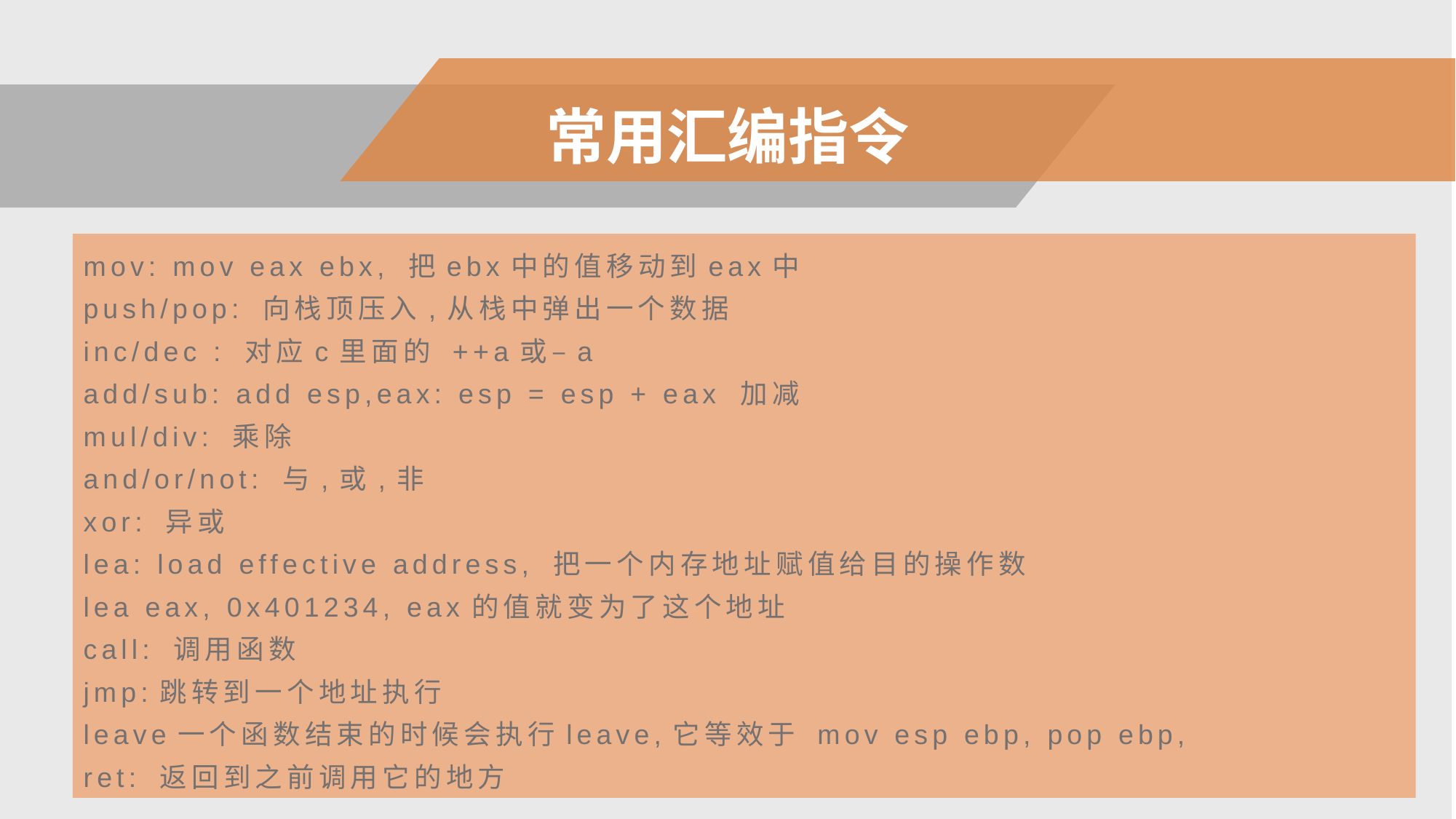

常用汇编指令
mov: mov eax ebx, 把ebx中的值移动到eax中
push/pop: 向栈顶压入,从栈中弹出一个数据
inc/dec : 对应c里面的 ++a或–a
add/sub: add esp,eax: esp = esp + eax 加减
mul/div: 乘除
and/or/not: 与,或,非
xor: 异或
lea: load effective address, 把一个内存地址赋值给目的操作数
lea eax, 0x401234, eax的值就变为了这个地址
call: 调用函数
jmp:跳转到一个地址执行
leave一个函数结束的时候会执行leave,它等效于 mov esp ebp, pop ebp,
ret: 返回到之前调用它的地方